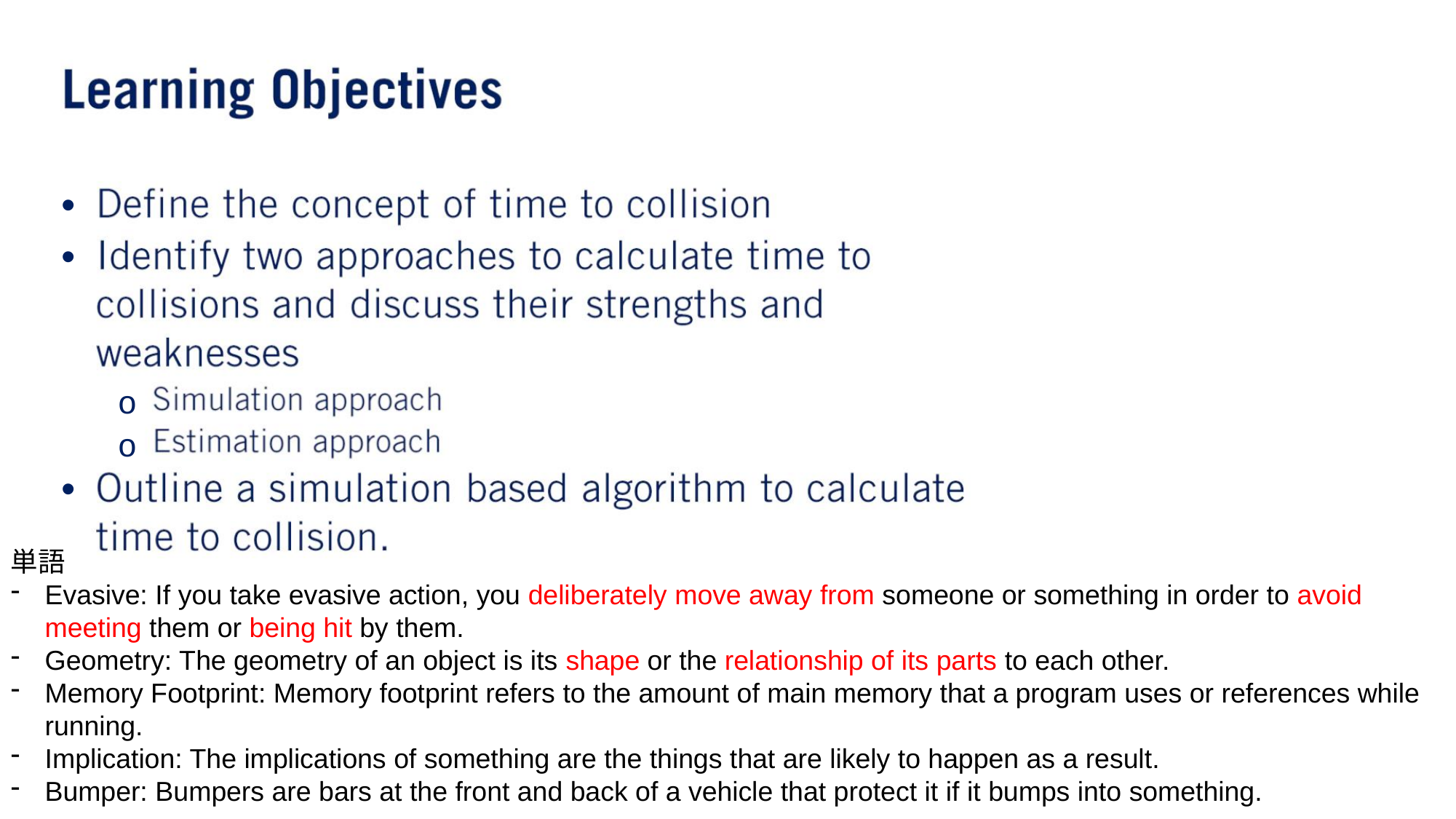

•
•
o
o
•
単語
Evasive: If you take evasive action, you deliberately move away from someone or something in order to avoid meeting them or being hit by them.
Geometry: The geometry of an object is its shape or the relationship of its parts to each other.
Memory Footprint: Memory footprint refers to the amount of main memory that a program uses or references while running.
Implication: The implications of something are the things that are likely to happen as a result.
Bumper: Bumpers are bars at the front and back of a vehicle that protect it if it bumps into something.